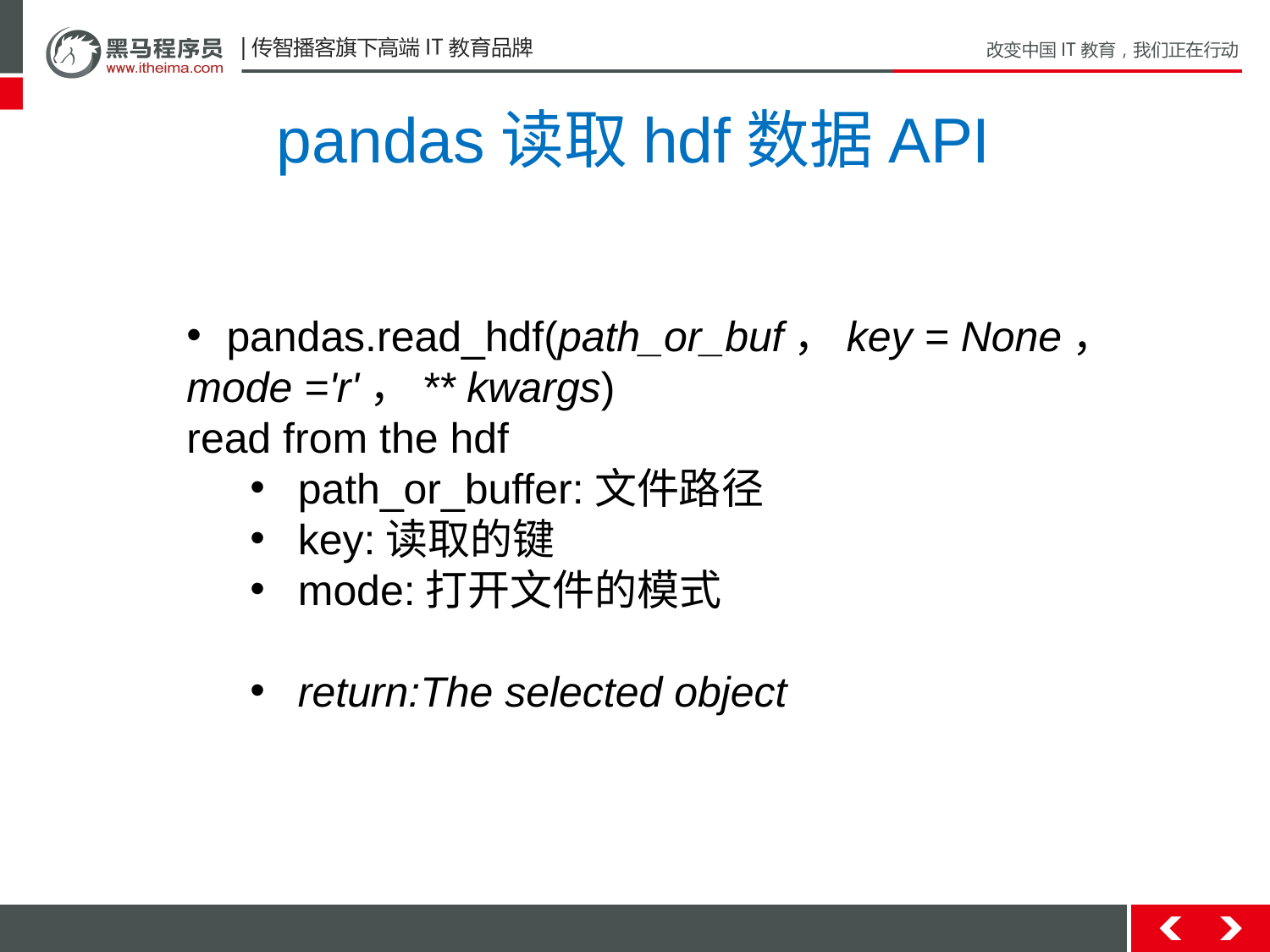

# pandas读取hdf数据API
pandas.read_hdf(path_or_buf，key = None，
mode ='r'，** kwargs)
read from the hdf
path_or_buffer:文件路径
key:读取的键
mode:打开文件的模式

return:The selected object